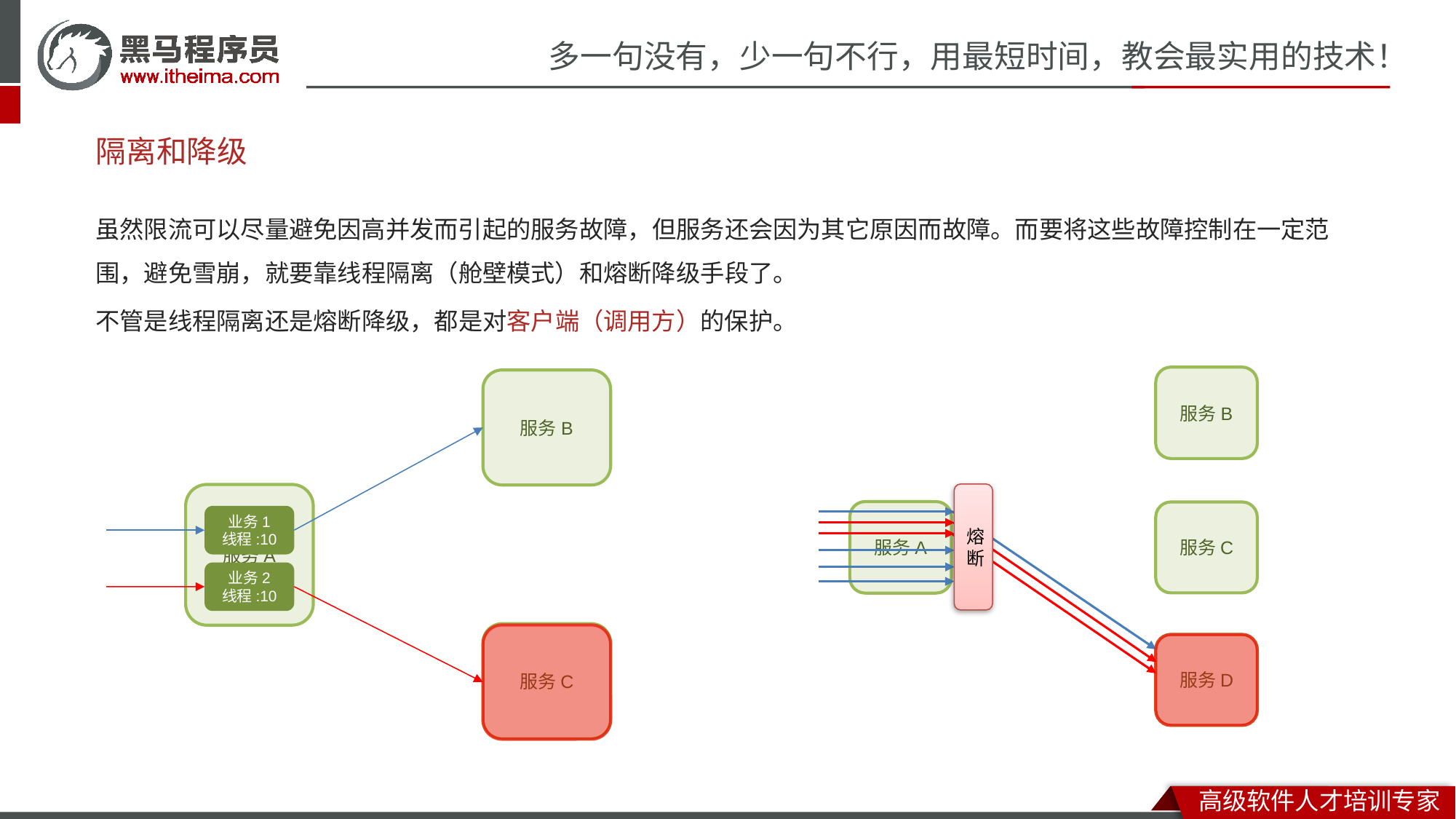

# 隔离和降级
虽然限流可以尽量避免因高并发而引起的服务故障，但服务还会因为其它原因而故障。而要将这些故障控制在一定范围，避免雪崩，就要靠线程隔离（舱壁模式）和熔断降级手段了。
不管是线程隔离还是熔断降级，都是对客户端（调用方）的保护。
服务B
服务B
熔断
服务A
服务A
服务C
业务1
线程:10
业务2
线程:10
服务C

服务D